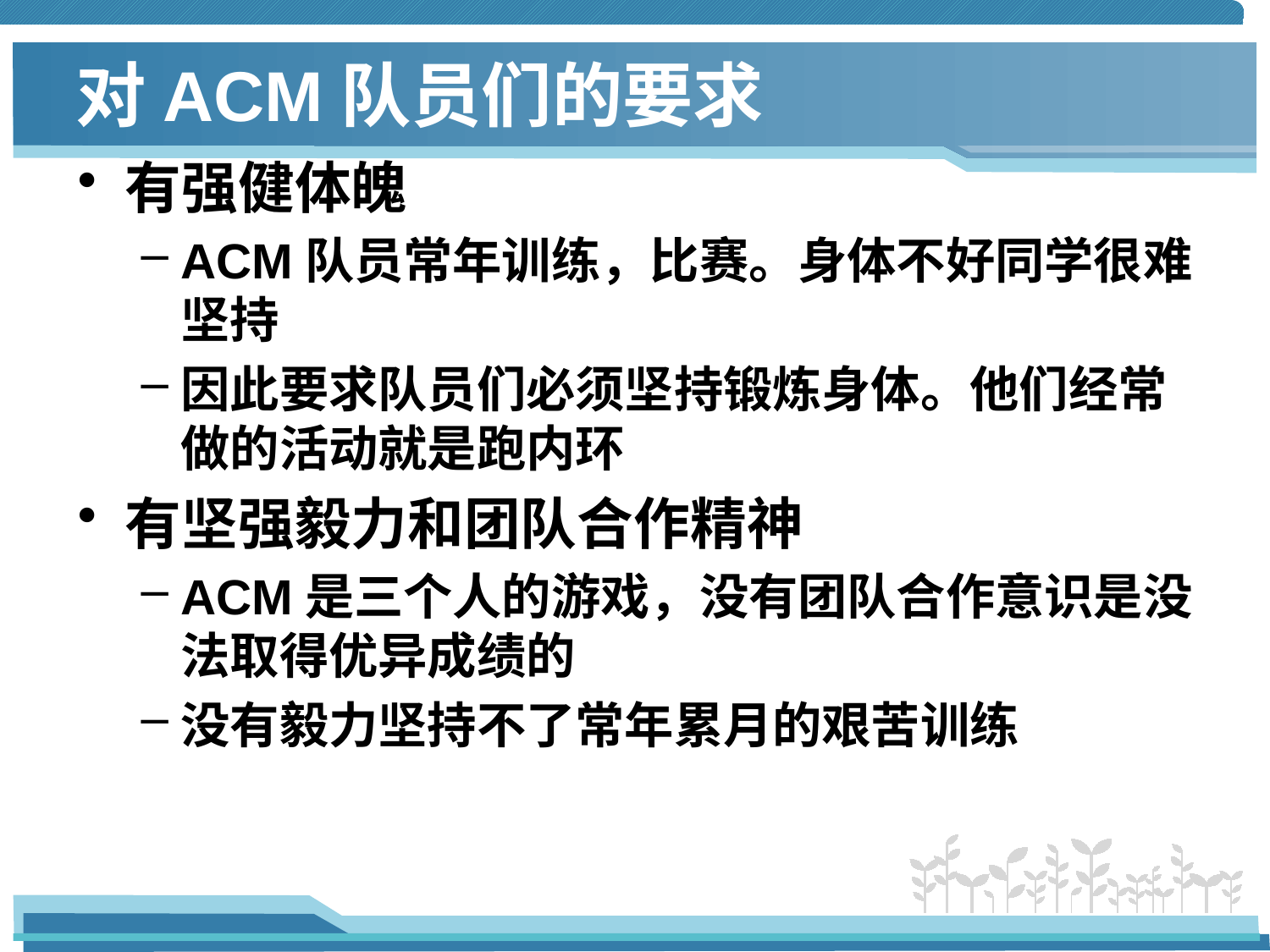

# 对ACM队员们的要求
有强健体魄
ACM队员常年训练，比赛。身体不好同学很难坚持
因此要求队员们必须坚持锻炼身体。他们经常做的活动就是跑内环
有坚强毅力和团队合作精神
ACM是三个人的游戏，没有团队合作意识是没法取得优异成绩的
没有毅力坚持不了常年累月的艰苦训练